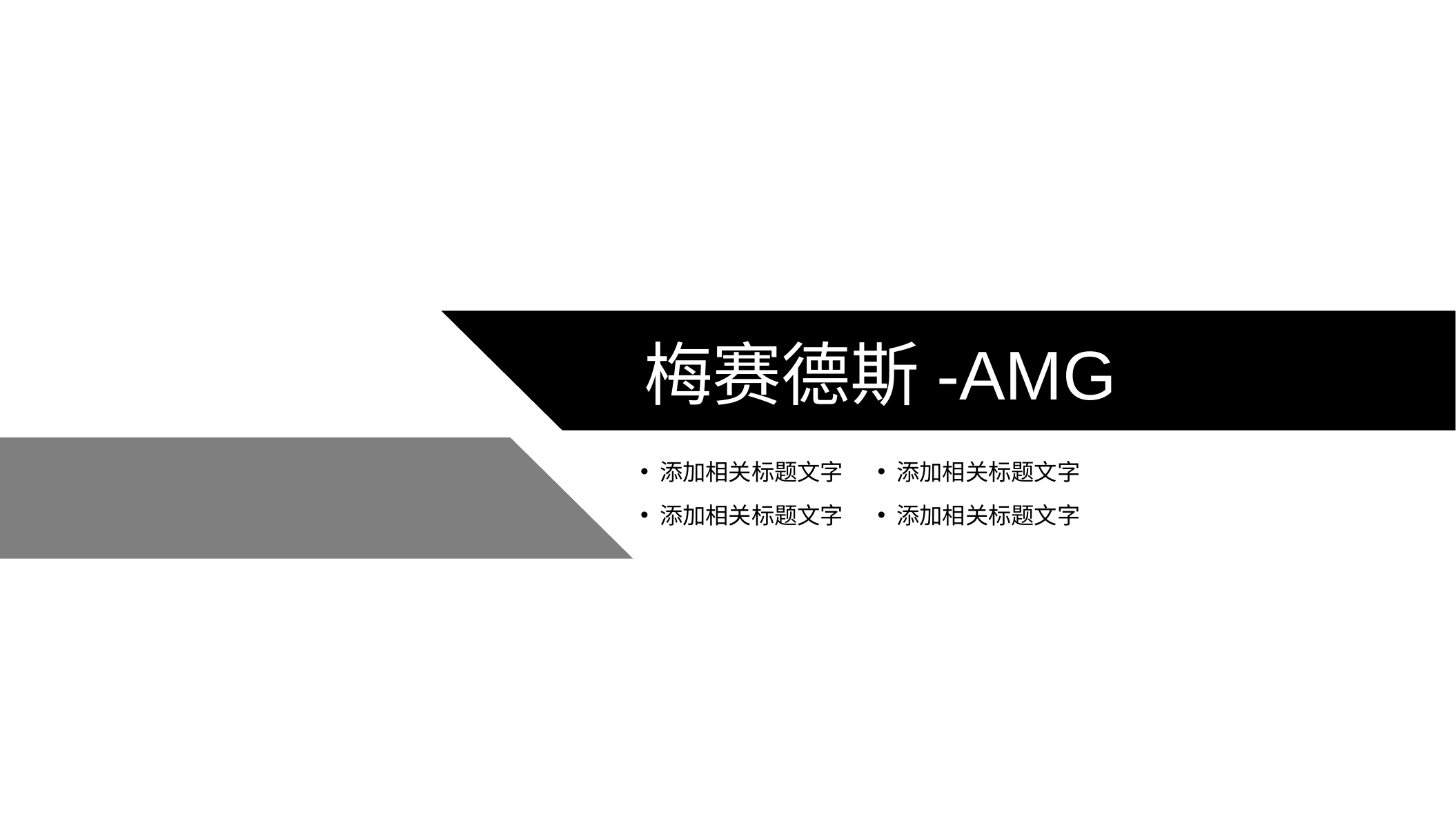

梅赛德斯-AMG

添加相关标题文字
添加相关标题文字
添加相关标题文字
添加相关标题文字